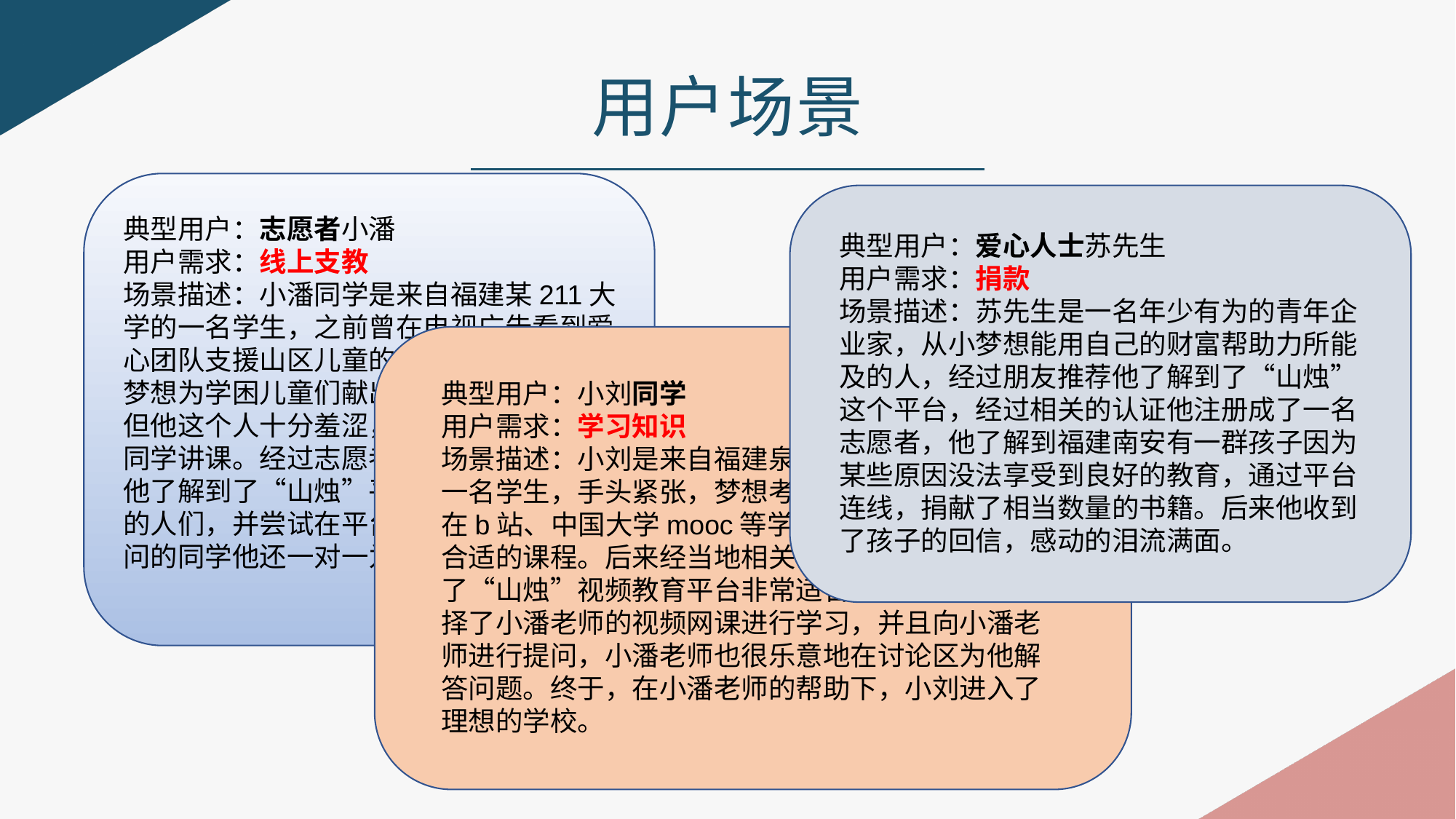

用户场景

典型用户：志愿者小潘
用户需求：线上支教
场景描述：小潘同学是来自福建某211大学的一名学生，之前曾在电视广告看到爱心团队支援山区儿童的故事十分的感动，梦想为学困儿童们献出自己的一份爱心，但他这个人十分羞涩，也不好意思直接为同学讲课。经过志愿者团队同学的推荐，他了解到了“山烛”平台可以帮助到需要的人们，并尝试在平台上传视频，遇到提问的同学他还一对一为其进行解答。
典型用户：爱心人士苏先生
用户需求：捐款
场景描述：苏先生是一名年少有为的青年企业家，从小梦想能用自己的财富帮助力所能及的人，经过朋友推荐他了解到了“山烛”这个平台，经过相关的认证他注册成了一名志愿者，他了解到福建南安有一群孩子因为某些原因没法享受到良好的教育，通过平台连线，捐献了相当数量的书籍。后来他收到了孩子的回信，感动的泪流满面。

典型用户：小刘同学
用户需求：学习知识
场景描述：小刘是来自福建泉州南安某贫困山区的一名学生，手头紧张，梦想考入一所理想的大学，在b站、中国大学mooc等学习平台没有找到自己合适的课程。后来经当地相关机构推荐，他了解到了“山烛”视频教育平台非常适合他的需求，他选择了小潘老师的视频网课进行学习，并且向小潘老师进行提问，小潘老师也很乐意地在讨论区为他解答问题。终于，在小潘老师的帮助下，小刘进入了理想的学校。